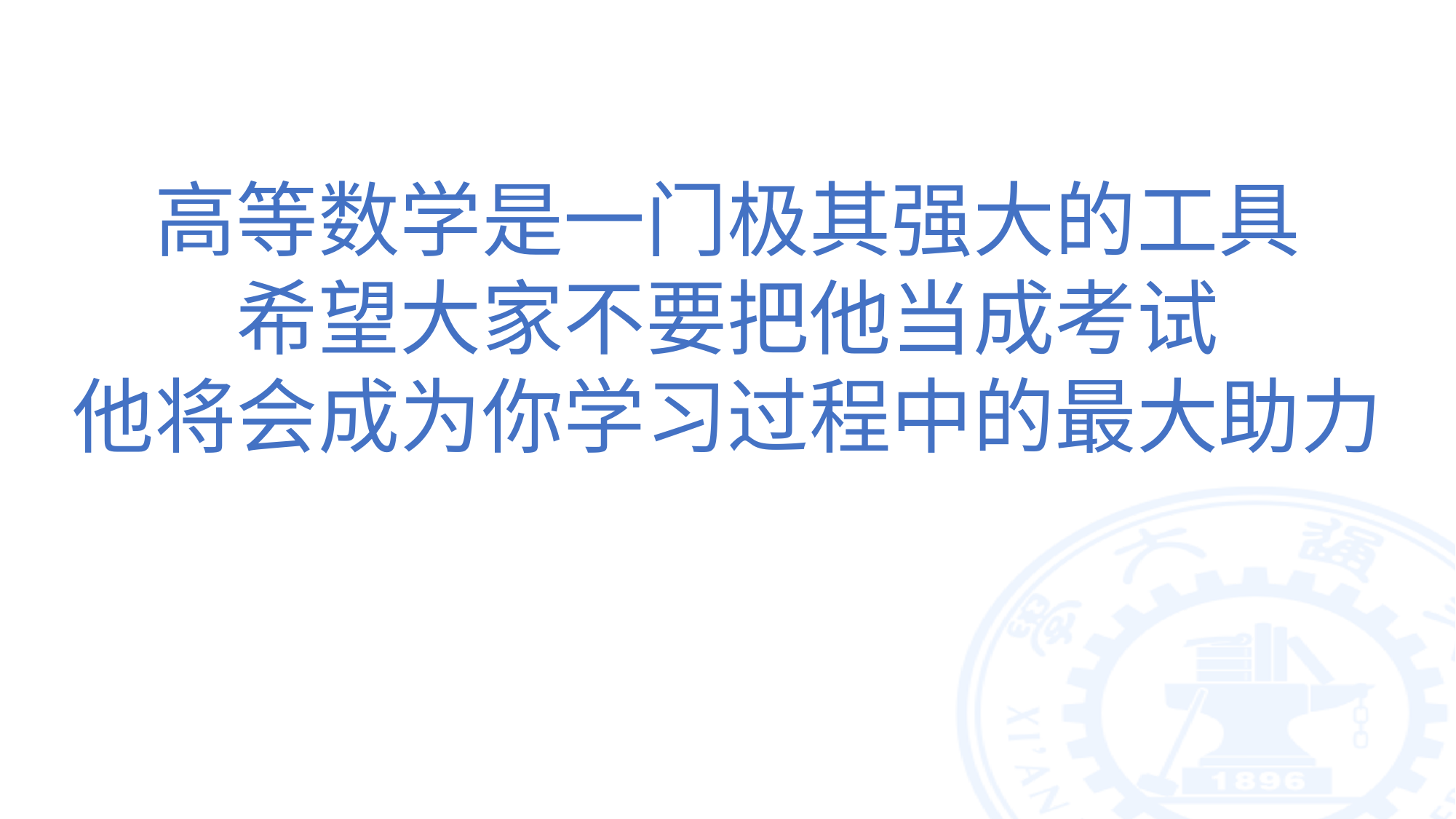

高等数学是一门极其强大的工具
希望大家不要把他当成考试
他将会成为你学习过程中的最大助力